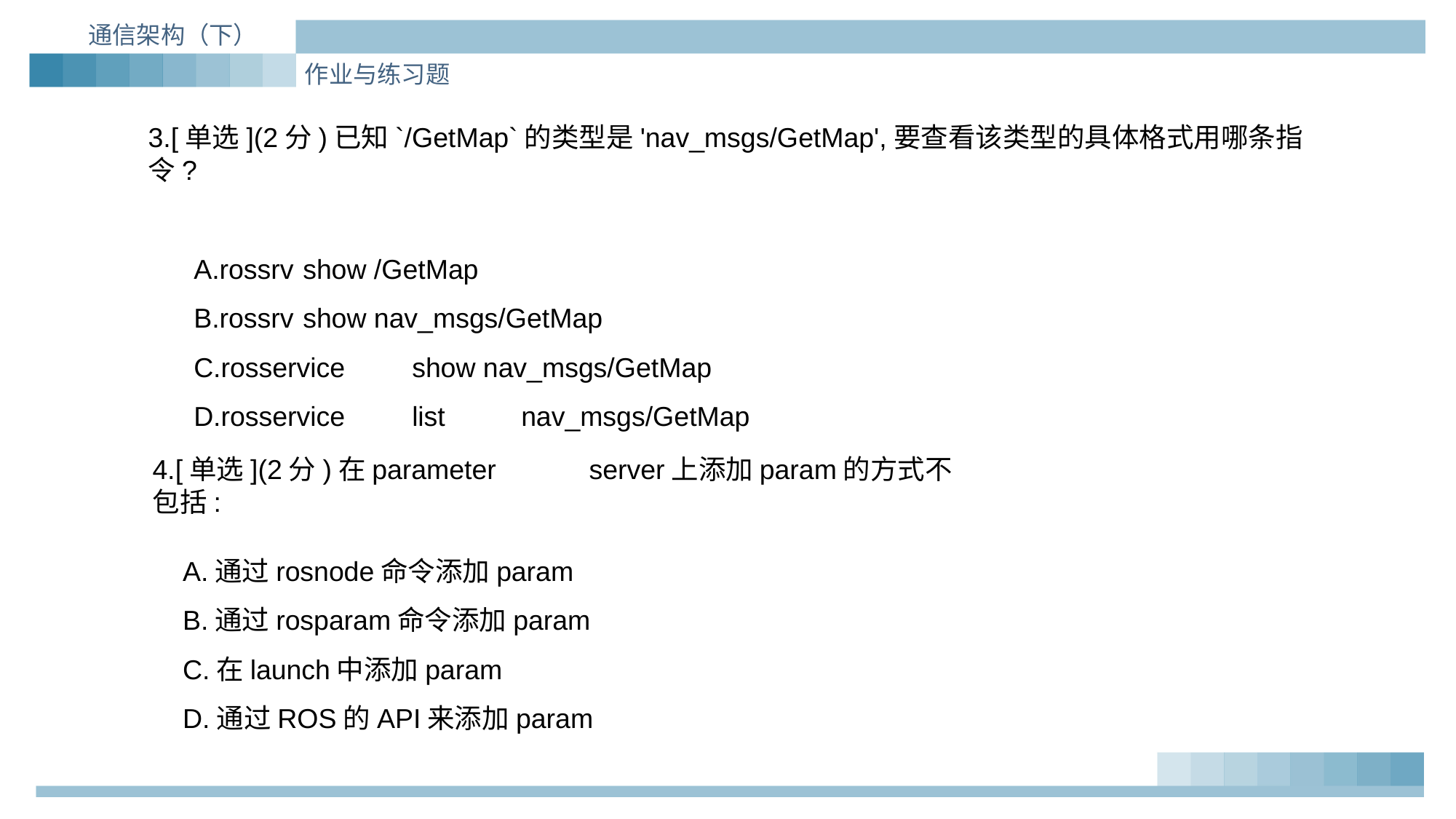

通信架构（下）
作业与练习题
3.[单选](2分)已知`/GetMap`的类型是'nav_msgs/GetMap',要查看该类型的具体格式用哪条指
令?
A.rossrv	show /GetMap
B.rossrv	show nav_msgs/GetMap
C.rosservice	show nav_msgs/GetMap
D.rosservice	list	nav_msgs/GetMap
4.[单选](2分)在parameter	server上添加param的方式不包括:
A.通过rosnode命令添加param
B.通过rosparam命令添加param
C.在launch中添加param
D.通过ROS的API来添加param